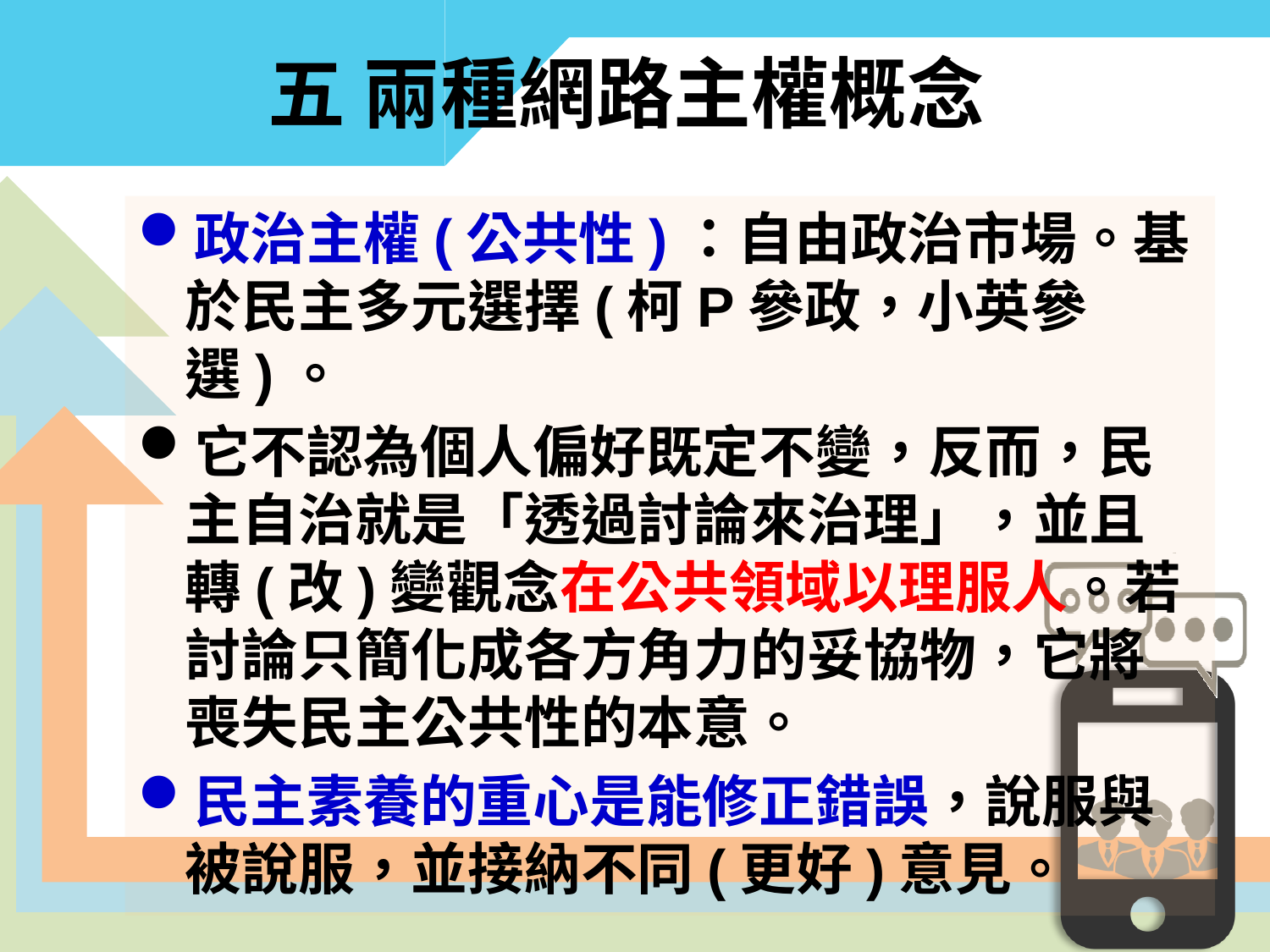

# 五 兩種網路主權概念
政治主權(公共性)：自由政治市場。基於民主多元選擇(柯P參政，小英參選)。
它不認為個人偏好既定不變，反而，民主自治就是「透過討論來治理」，並且轉(改)變觀念在公共領域以理服人。若討論只簡化成各方角力的妥協物，它將喪失民主公共性的本意。
民主素養的重心是能修正錯誤，說服與被說服，並接納不同(更好)意見。